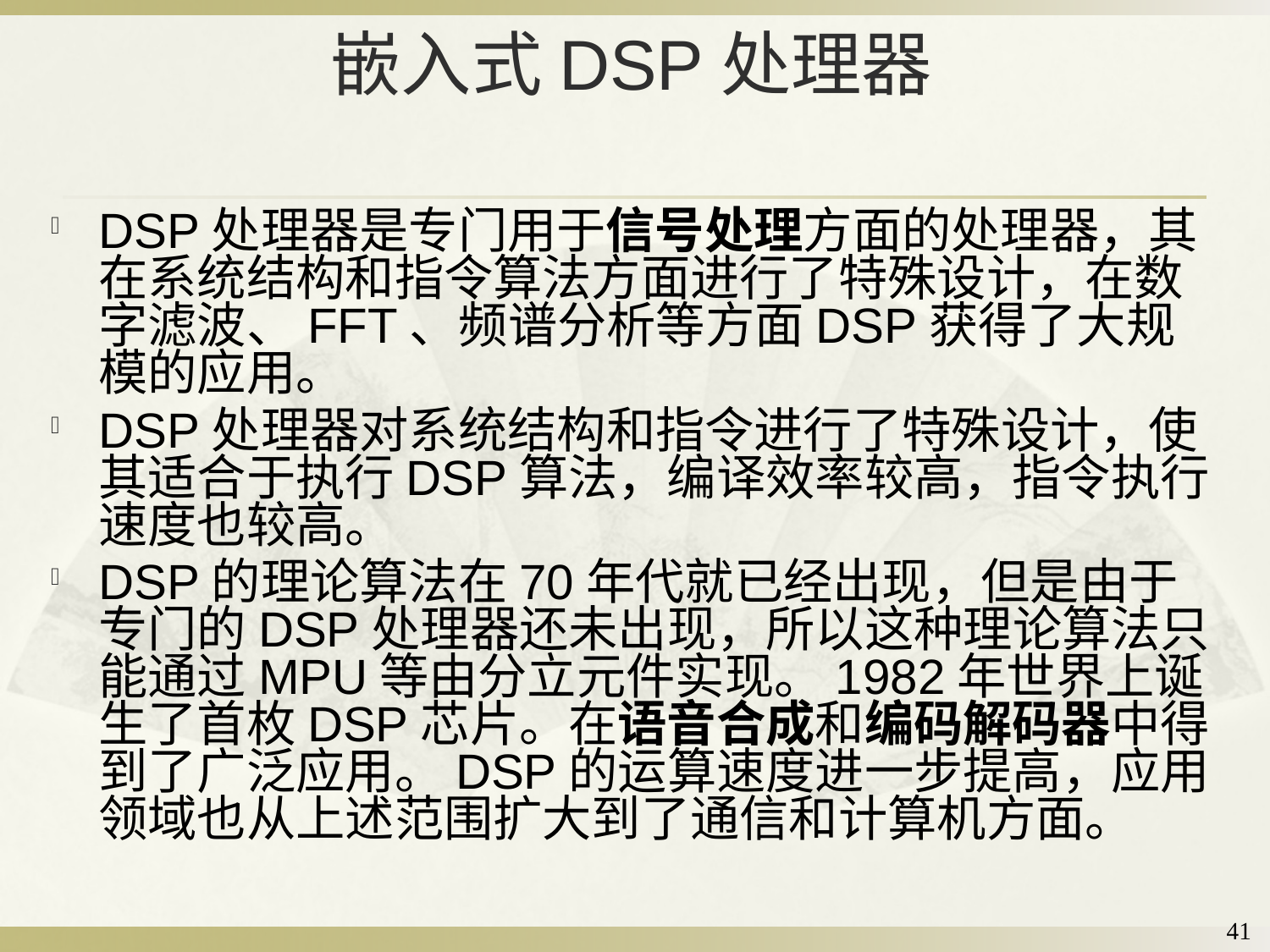

# 嵌入式DSP处理器
DSP处理器是专门用于信号处理方面的处理器，其在系统结构和指令算法方面进行了特殊设计，在数字滤波、FFT、频谱分析等方面DSP获得了大规模的应用。
DSP处理器对系统结构和指令进行了特殊设计，使其适合于执行DSP算法，编译效率较高，指令执行速度也较高。
DSP的理论算法在70年代就已经出现，但是由于专门的DSP处理器还未出现，所以这种理论算法只能通过MPU等由分立元件实现。1982年世界上诞生了首枚DSP芯片。在语音合成和编码解码器中得到了广泛应用。DSP的运算速度进一步提高，应用领域也从上述范围扩大到了通信和计算机方面。